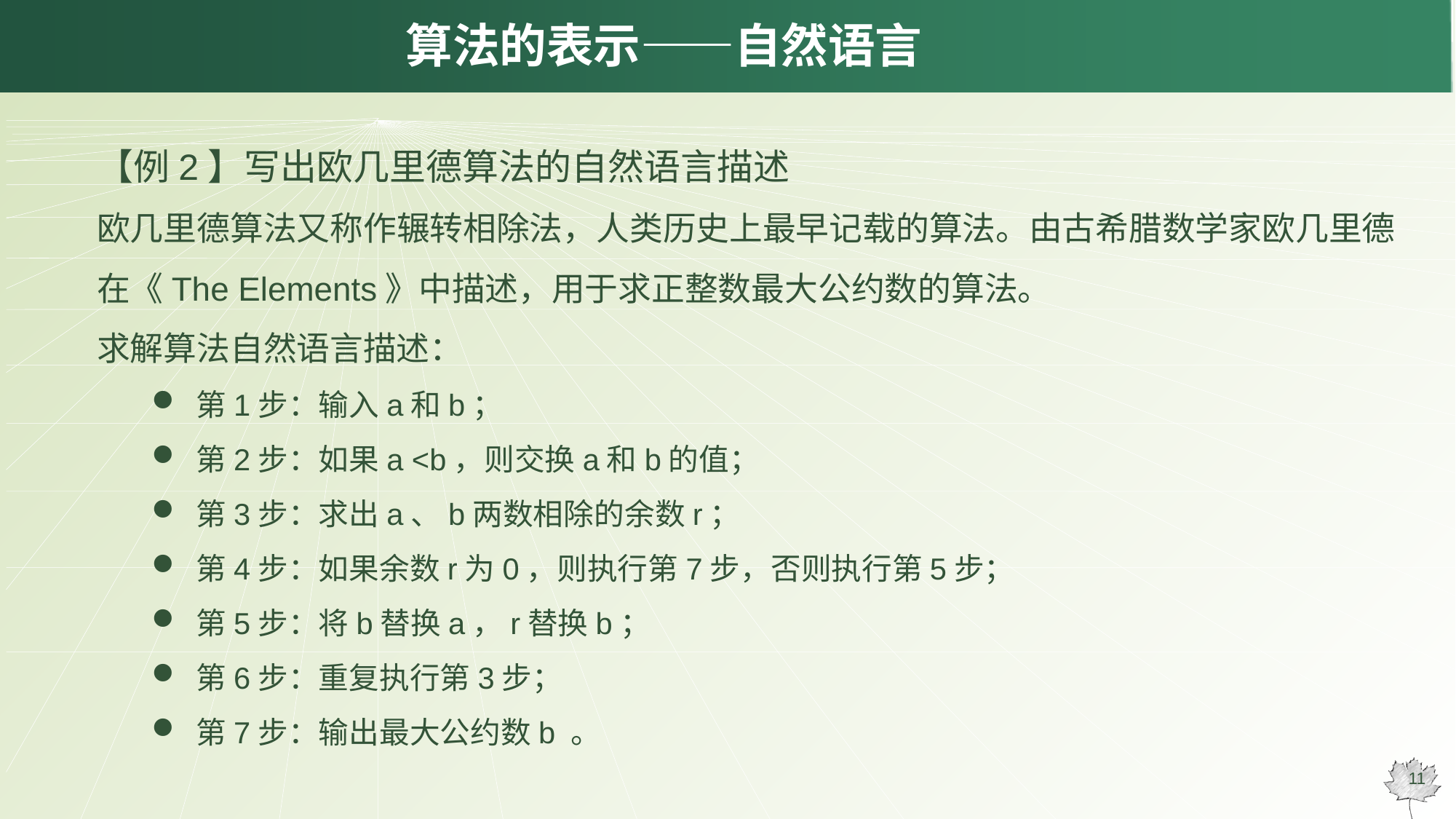

# 算法的表示——自然语言
【例2】写出欧几里德算法的自然语言描述
欧几里德算法又称作辗转相除法，人类历史上最早记载的算法。由古希腊数学家欧几里德在《The Elements》中描述，用于求正整数最大公约数的算法。
求解算法自然语言描述：
 第1步：输入a和b；
 第2步：如果a <b，则交换a和b的值；
 第3步：求出a、b两数相除的余数r；
 第4步：如果余数r为0，则执行第7步，否则执行第5步；
 第5步：将b替换a，r替换b；
 第6步：重复执行第3步；
 第7步：输出最大公约数b 。

11